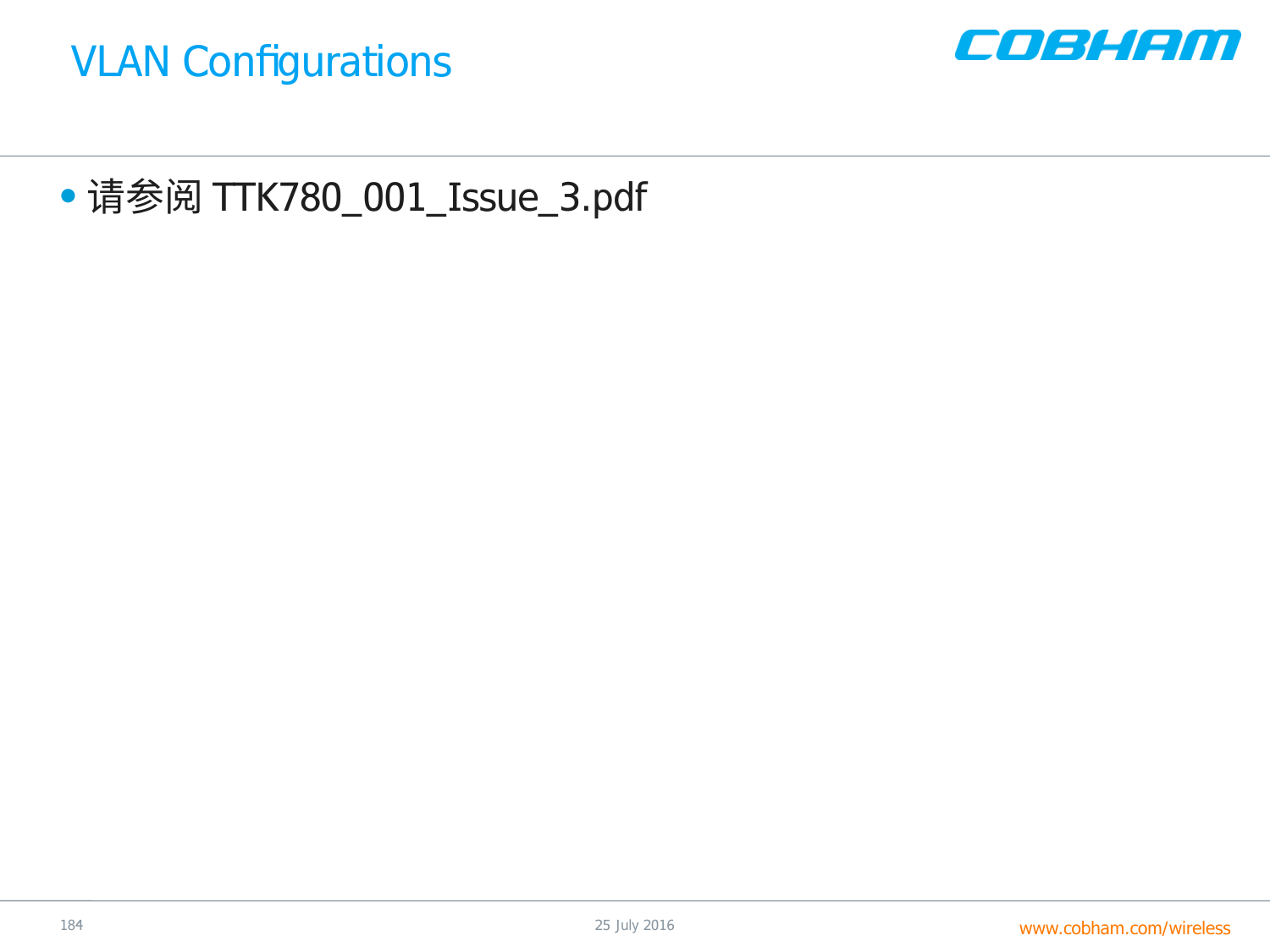

# VLAN Configurations

请参阅TTK780_001_Issue_3.pdf
184
25 July 2016